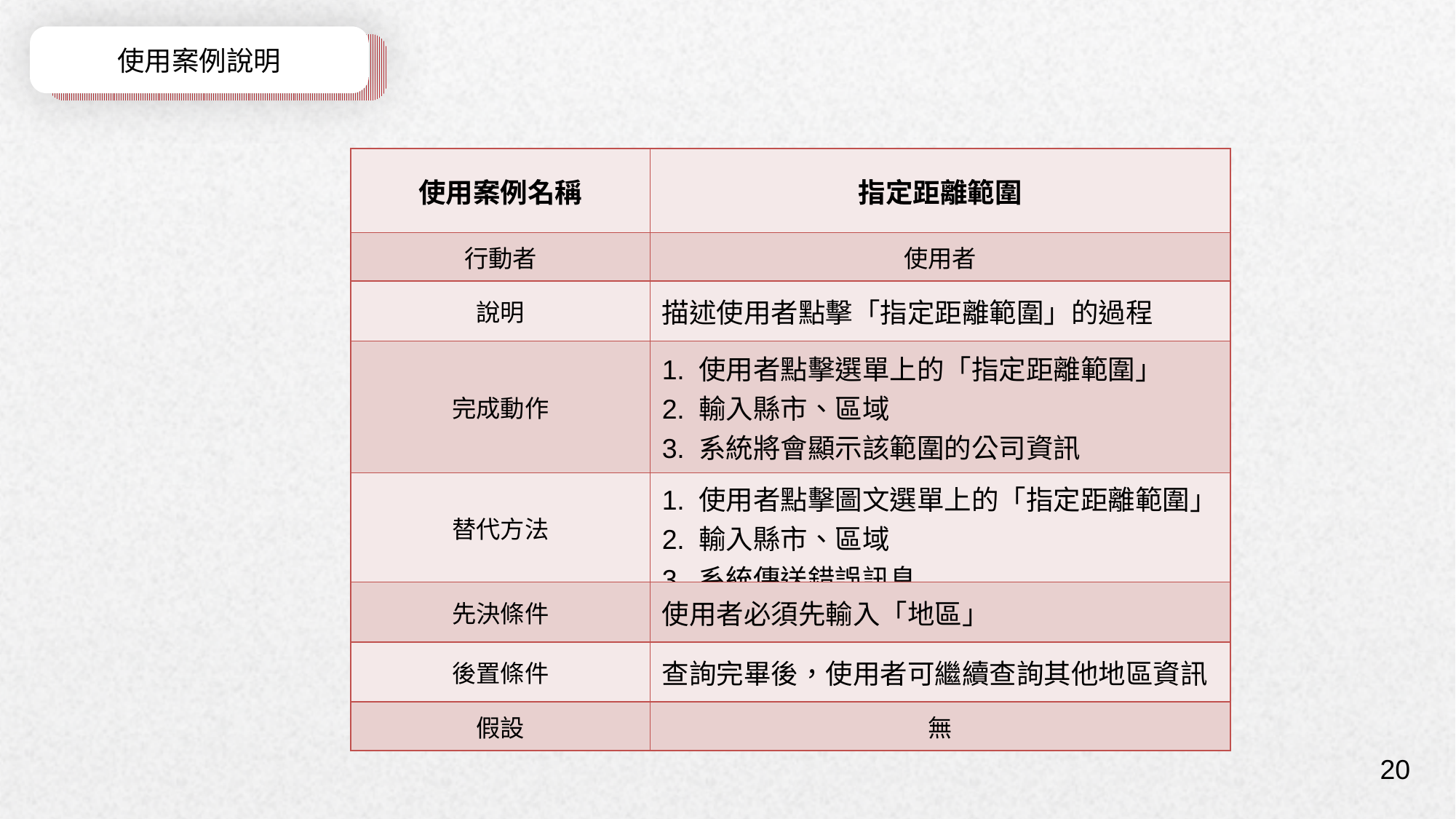

使用案例說明

| 使用案例名稱 | 指定距離範圍 |
| --- | --- |
| 行動者 | 使用者 |
| 說明 | 描述使用者點擊「指定距離範圍」的過程 |
| 完成動作 | 1. 使用者點擊選單上的「指定距離範圍」 2. 輸入縣市、區域 3. 系統將會顯示該範圍的公司資訊 |
| 替代方法 | 1. 使用者點擊圖文選單上的「指定距離範圍」 2. 輸入縣市、區域 3. 系統傳送錯誤訊息 |
| 先決條件 | 使用者必須先輸入「地區」 |
| 後置條件 | 查詢完畢後，使用者可繼續查詢其他地區資訊 |
| 假設 | 無 |
20